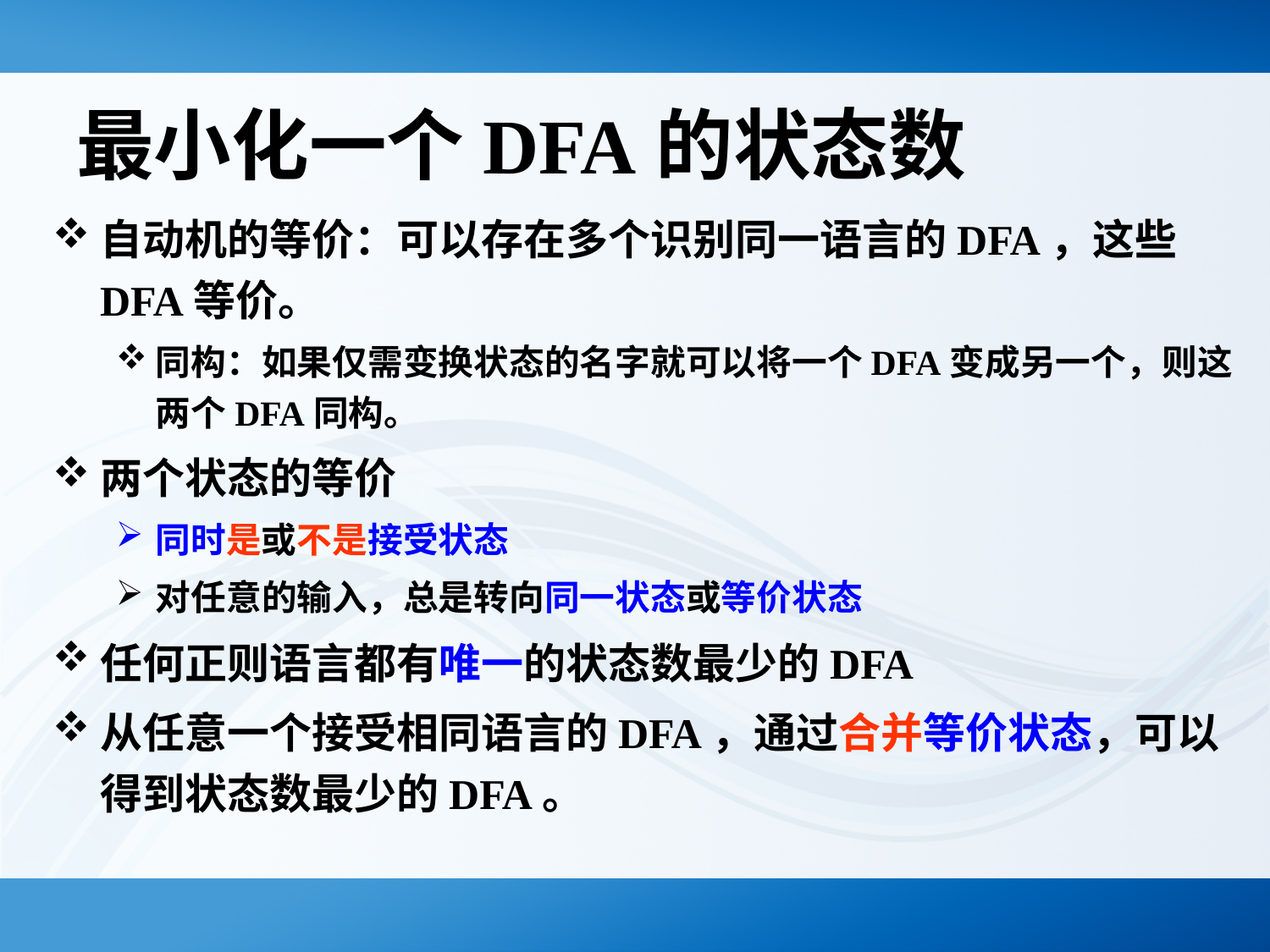

# 最小化一个DFA的状态数
自动机的等价：可以存在多个识别同一语言的DFA，这些DFA等价。
同构：如果仅需变换状态的名字就可以将一个DFA变成另一个，则这两个DFA同构。
两个状态的等价
同时是或不是接受状态
对任意的输入，总是转向同一状态或等价状态
任何正则语言都有唯一的状态数最少的DFA
从任意一个接受相同语言的DFA，通过合并等价状态，可以得到状态数最少的DFA。